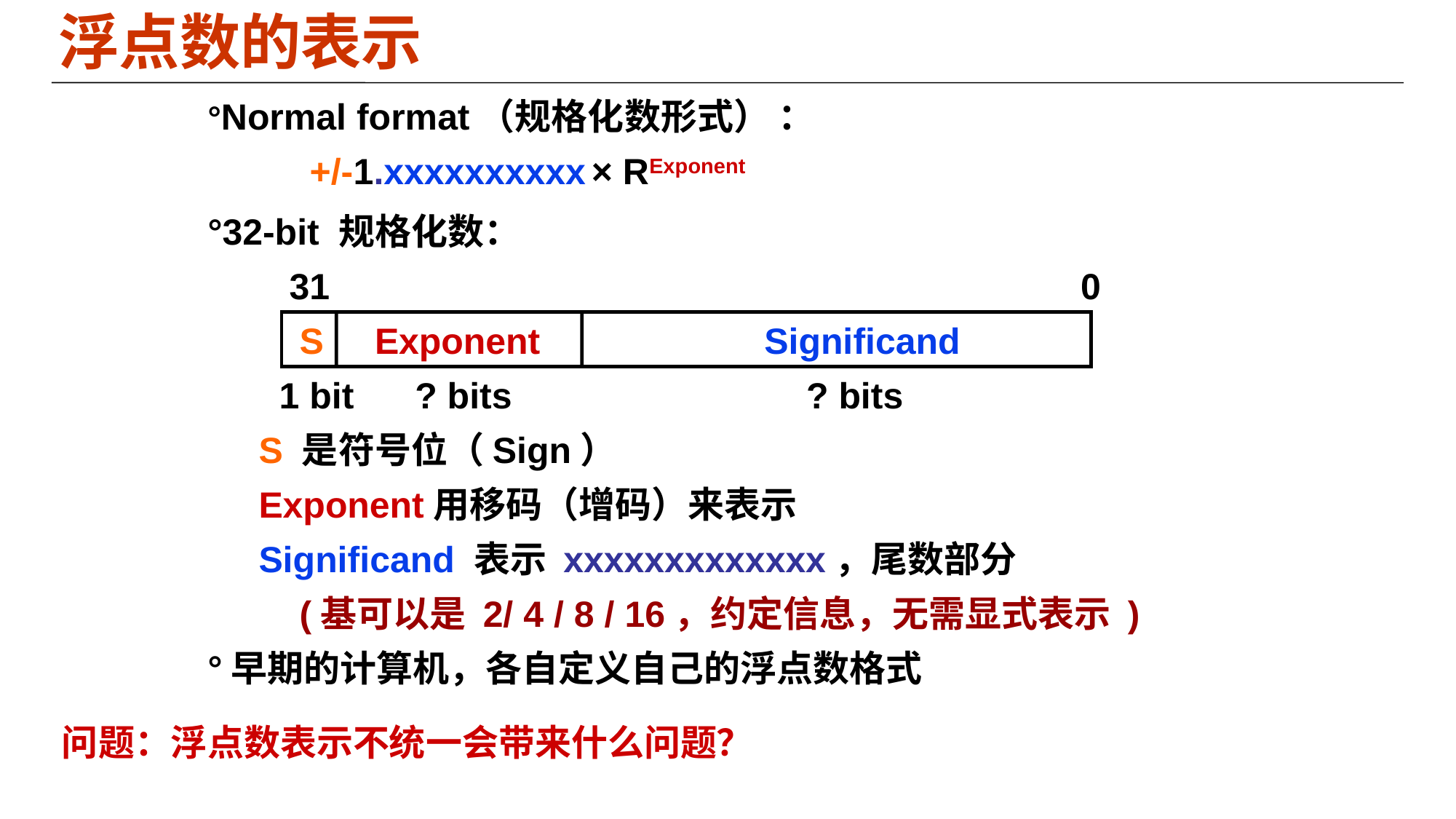

浮点数的表示
°Normal format（规格化数形式） ：
          +/-1.xxxxxxxxxx × RExponent
°32-bit 规格化数：
        31                                                                          0
         S     Exponent                      Significand
       1 bit      ? bits                             ? bits
     S 是符号位（Sign）
     Exponent用移码（增码）来表示
     Significand 表示 xxxxxxxxxxxxx，尾数部分
         (基可以是 2/ 4 / 8 / 16，约定信息，无需显式表示 )
°早期的计算机，各自定义自己的浮点数格式

问题：浮点数表示不统一会带来什么问题？